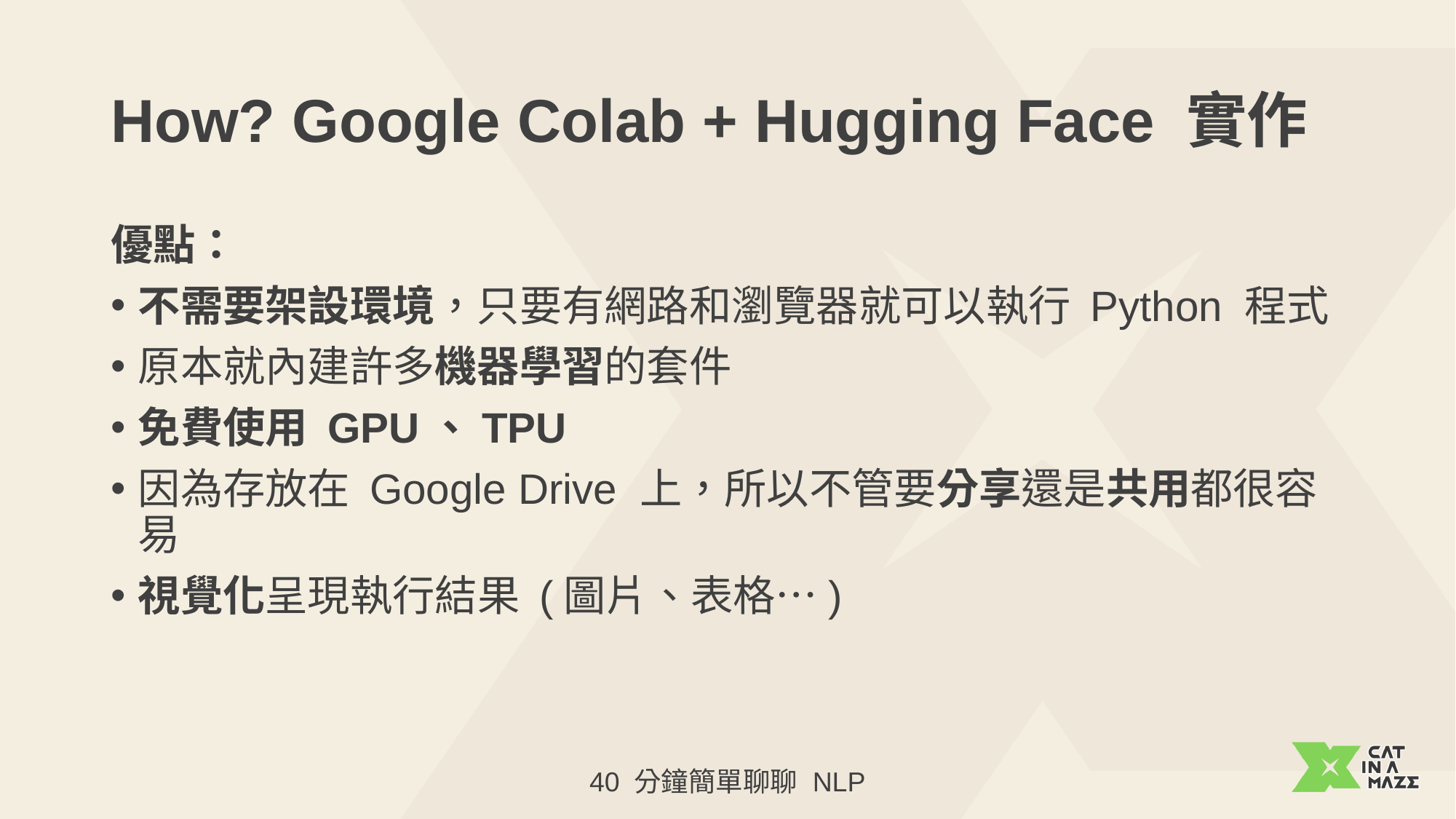

# How? Google Colab + Hugging Face 實作
優點：
不需要架設環境，只要有網路和瀏覽器就可以執行 Python 程式
原本就內建許多機器學習的套件
免費使用 GPU、TPU
因為存放在 Google Drive 上，所以不管要分享還是共用都很容易
視覺化呈現執行結果 (圖片、表格…)
40 分鐘簡單聊聊 NLP